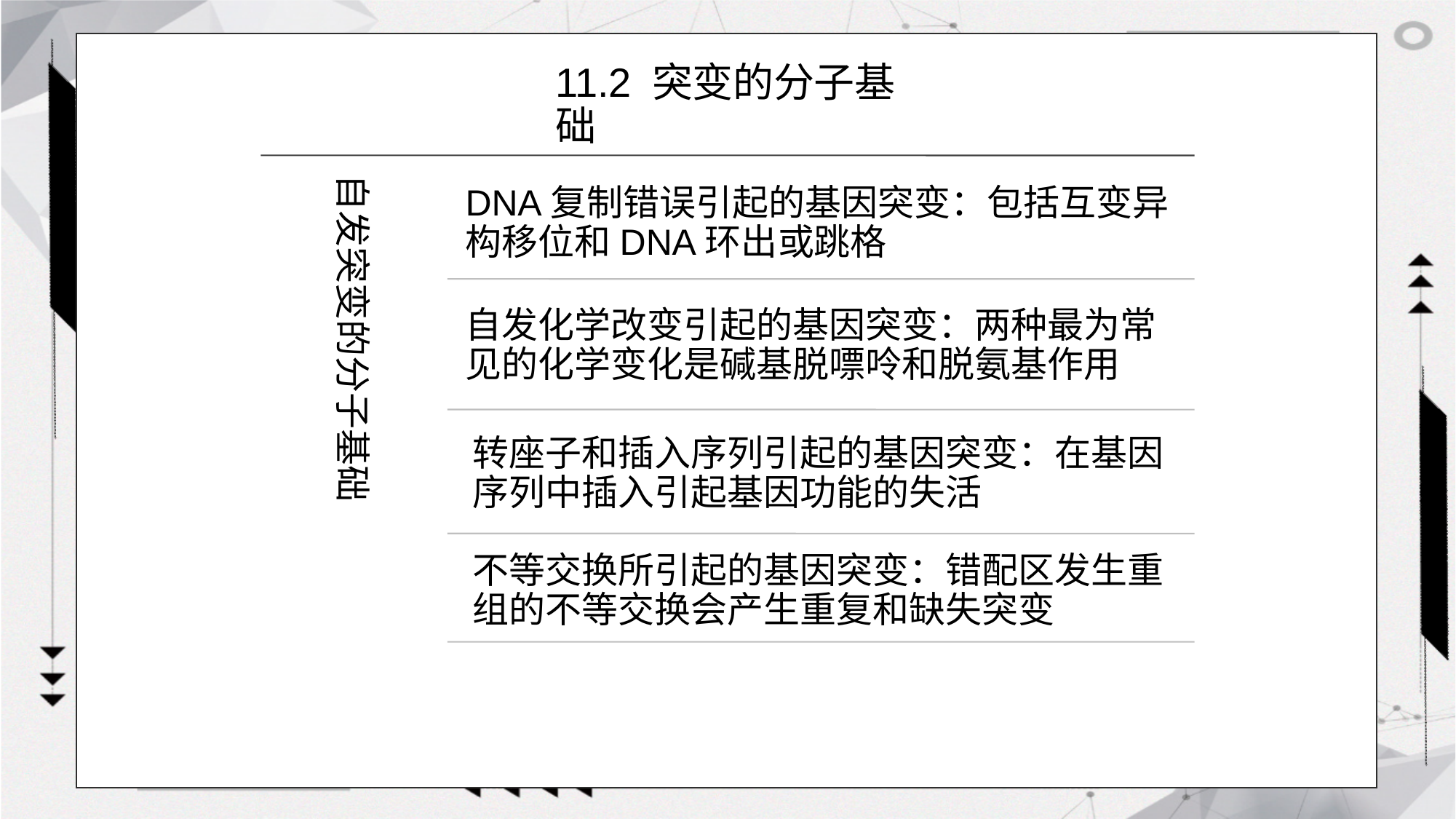

# 11.2 突变的分子基础

自发突变的分子基础
DNA复制错误引起的基因突变：包括互变异构移位和DNA环出或跳格

自发化学改变引起的基因突变：两种最为常见的化学变化是碱基脱嘌呤和脱氨基作用

转座子和插入序列引起的基因突变：在基因序列中插入引起基因功能的失活

不等交换所引起的基因突变：错配区发生重组的不等交换会产生重复和缺失突变